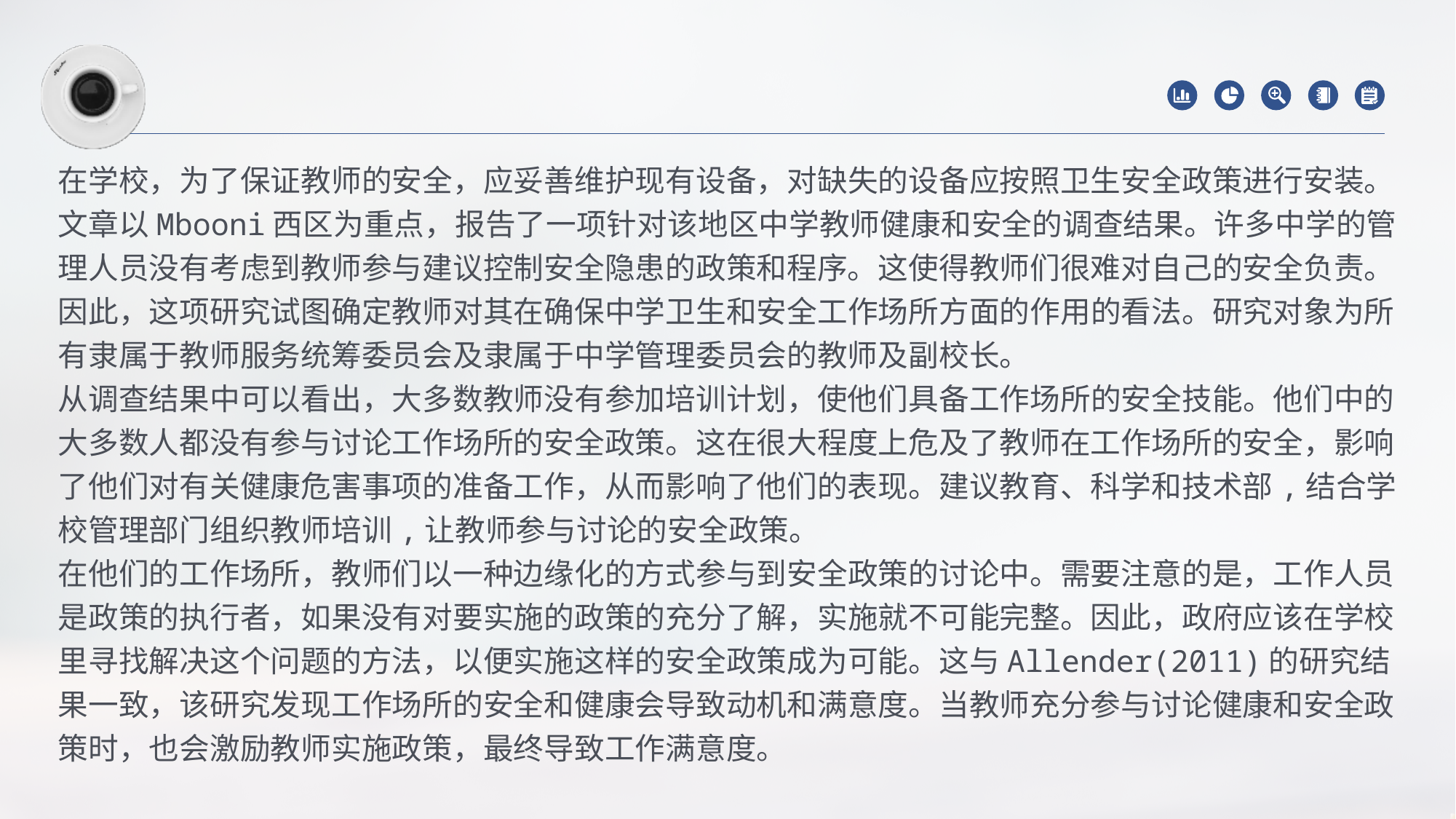

在学校，为了保证教师的安全，应妥善维护现有设备，对缺失的设备应按照卫生安全政策进行安装。文章以Mbooni西区为重点，报告了一项针对该地区中学教师健康和安全的调查结果。许多中学的管理人员没有考虑到教师参与建议控制安全隐患的政策和程序。这使得教师们很难对自己的安全负责。因此，这项研究试图确定教师对其在确保中学卫生和安全工作场所方面的作用的看法。研究对象为所有隶属于教师服务统筹委员会及隶属于中学管理委员会的教师及副校长。
从调查结果中可以看出，大多数教师没有参加培训计划，使他们具备工作场所的安全技能。他们中的大多数人都没有参与讨论工作场所的安全政策。这在很大程度上危及了教师在工作场所的安全，影响了他们对有关健康危害事项的准备工作，从而影响了他们的表现。建议教育、科学和技术部,结合学校管理部门组织教师培训,让教师参与讨论的安全政策。
在他们的工作场所，教师们以一种边缘化的方式参与到安全政策的讨论中。需要注意的是，工作人员是政策的执行者，如果没有对要实施的政策的充分了解，实施就不可能完整。因此，政府应该在学校里寻找解决这个问题的方法，以便实施这样的安全政策成为可能。这与Allender(2011)的研究结果一致，该研究发现工作场所的安全和健康会导致动机和满意度。当教师充分参与讨论健康和安全政策时，也会激励教师实施政策，最终导致工作满意度。